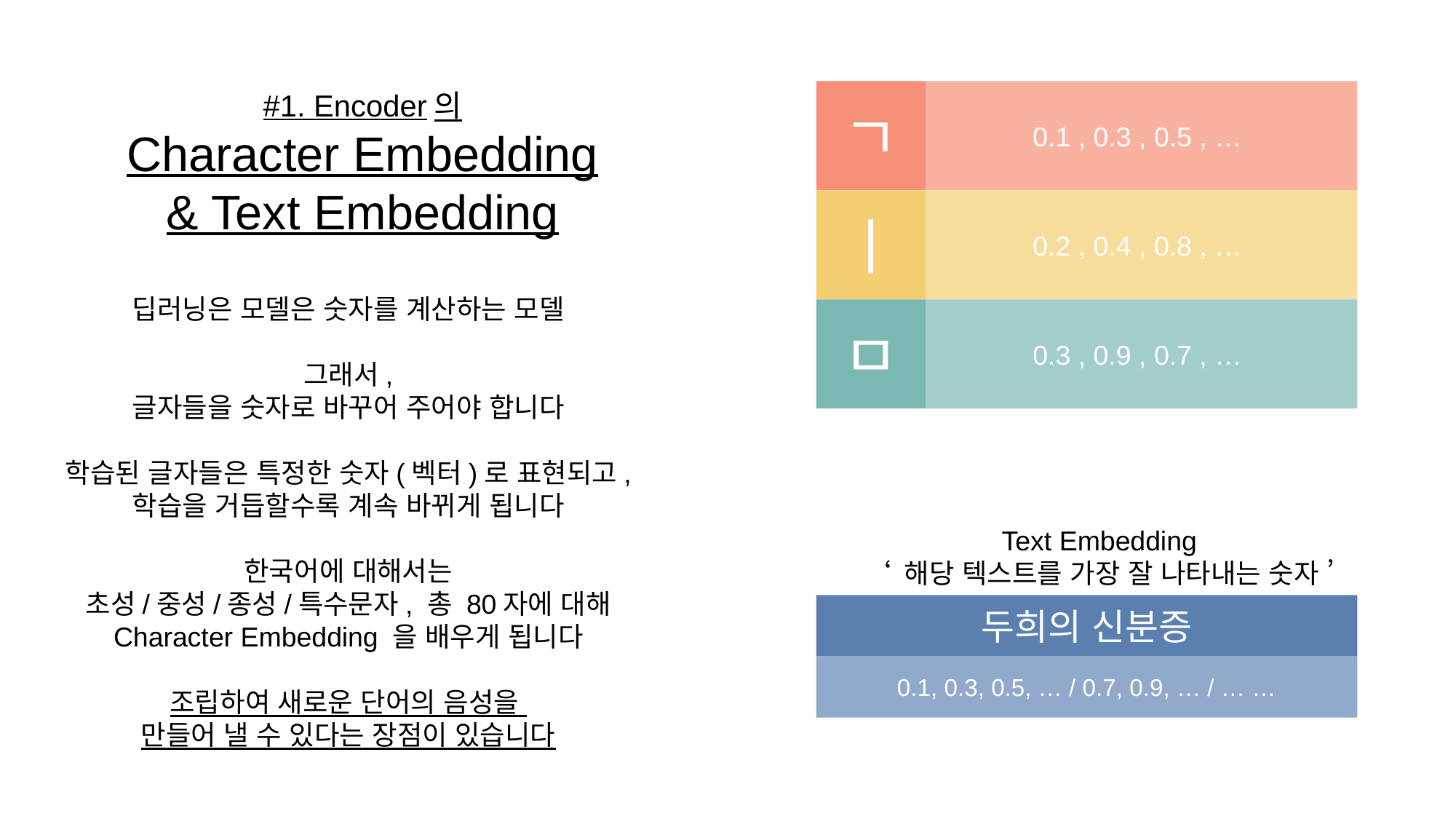

#1. Encoder의
Character Embedding
& Text Embedding
ㄱ
0.1 , 0.3 , 0.5 , …
ㅣ
0.2 , 0.4 , 0.8 , …
딥러닝은 모델은 숫자를 계산하는 모델

그래서,
글자들을 숫자로 바꾸어 주어야 합니다

학습된 글자들은 특정한 숫자(벡터)로 표현되고,
학습을 거듭할수록 계속 바뀌게 됩니다

한국어에 대해서는
초성/중성/종성/특수문자, 총 80자에 대해
Character Embedding 을 배우게 됩니다

조립하여 새로운 단어의 음성을
만들어 낼 수 있다는 장점이 있습니다
ㅁ
0.3 , 0.9 , 0.7 , …
Text Embedding
‘ 해당 텍스트를 가장 잘 나타내는 숫자 ’
두희의 신분증
0.1, 0.3, 0.5, … / 0.7, 0.9, … / … …